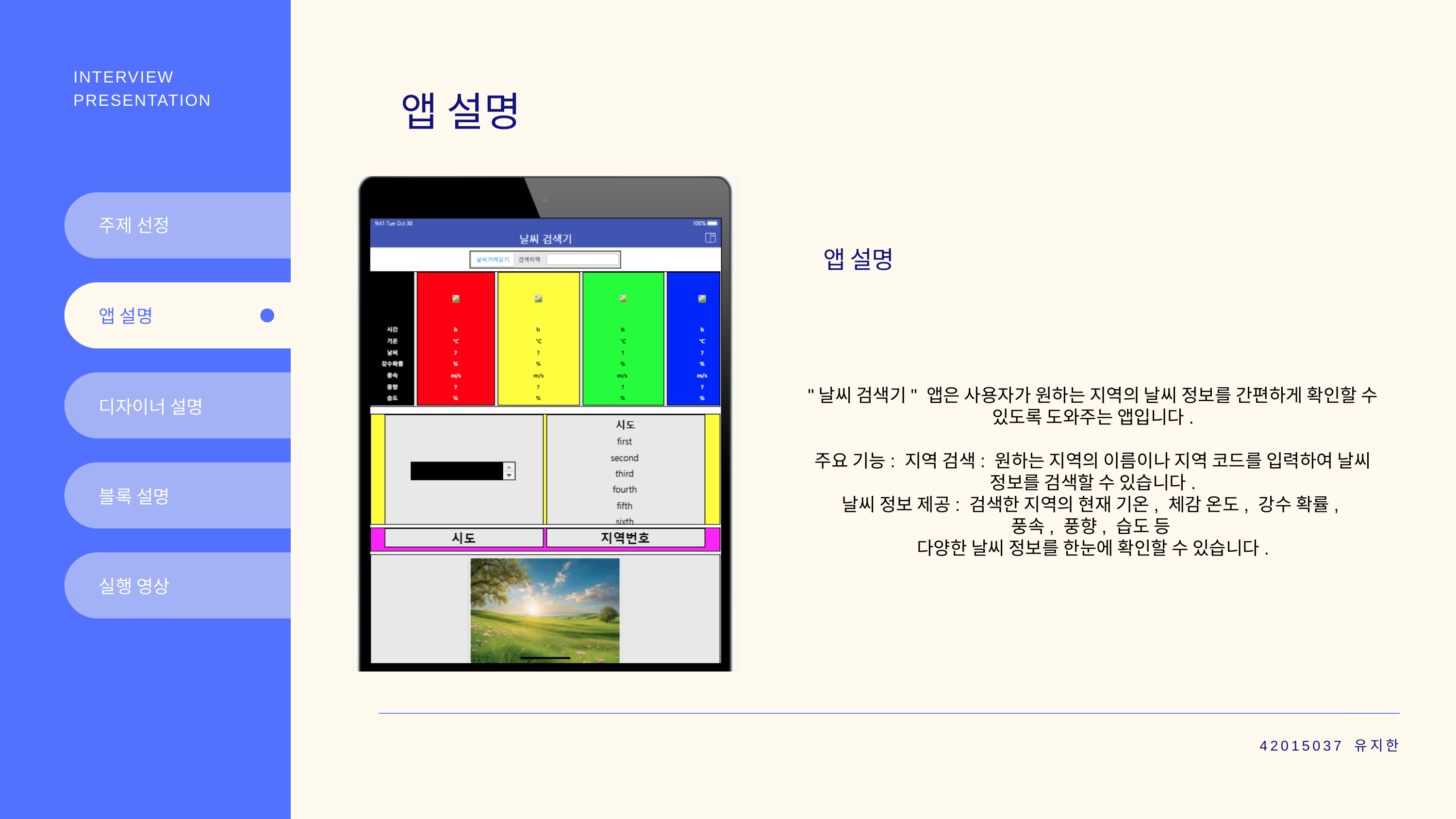

INTERVIEW PRESENTATION
앱 설명

주제 선정
앱 설명

앱 설명

"날씨 검색기" 앱은 사용자가 원하는 지역의 날씨 정보를 간편하게 확인할 수 있도록 도와주는 앱입니다.

주요 기능: 지역 검색: 원하는 지역의 이름이나 지역 코드를 입력하여 날씨 정보를 검색할 수 있습니다.
날씨 정보 제공: 검색한 지역의 현재 기온, 체감 온도, 강수 확률,
풍속, 풍향, 습도 등
다양한 날씨 정보를 한눈에 확인할 수 있습니다.

디자이너 설명

블록 설명

실행 영상

42015037 유지한